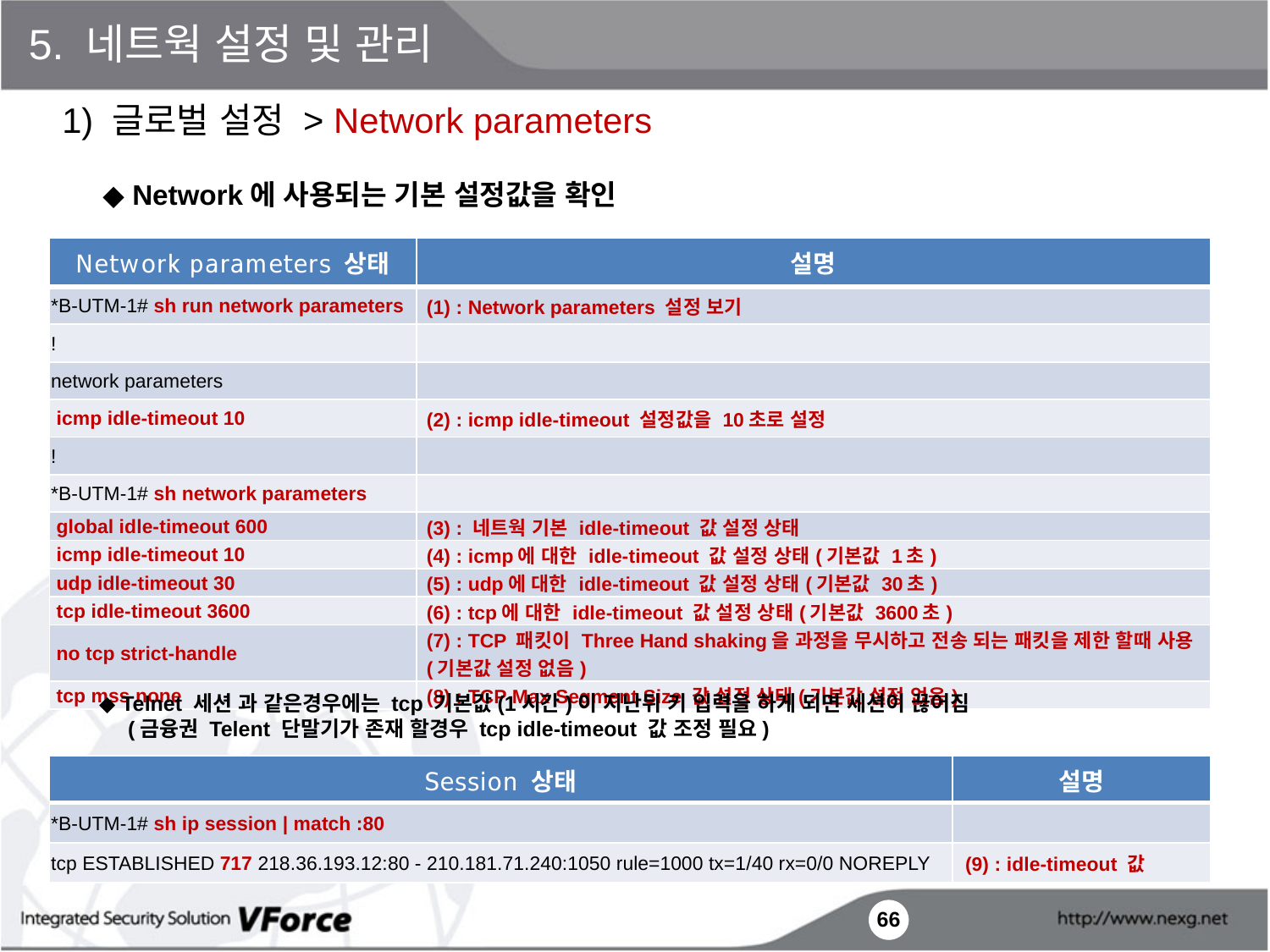

5. 네트웍 설정 및 관리
1) 글로벌 설정 > Network parameters
◆ Network에 사용되는 기본 설정값을 확인
| Network parameters 상태 | 설명 |
| --- | --- |
| \*B-UTM-1# sh run network parameters | (1) : Network parameters 설정 보기 |
| ! |  |
| network parameters |  |
| icmp idle-timeout 10 | (2) : icmp idle-timeout 설정값을 10초로 설정 |
| ! |  |
| \*B-UTM-1# sh network parameters |  |
| global idle-timeout 600 | (3) : 네트웍 기본 idle-timeout 값 설정 상태 |
| icmp idle-timeout 10 | (4) : icmp에 대한 idle-timeout 값 설정 상태(기본값 1초) |
| udp idle-timeout 30 | (5) : udp에 대한 idle-timeout 값 설정 상태(기본값 30초) |
| tcp idle-timeout 3600 | (6) : tcp에 대한 idle-timeout 값 설정 상태(기본값 3600초) |
| no tcp strict-handle | (7) : TCP 패킷이 Three Hand shaking을 과정을 무시하고 전송 되는 패킷을 제한 할때 사용(기본값 설정 없음) |
| tcp mss none | (8) : TCP Max Segment Size 값 설정 상태(기본값 설정 없음) |
◆ Telnet 세션 과 같은경우에는 tcp 기본값(1시간)이 지난뒤 키 입력을 하게 되면 세션이 끊어짐
    (금융권 Telent 단말기가 존재 할경우 tcp idle-timeout 값 조정 필요)
| Session 상태 | 설명 |
| --- | --- |
| \*B-UTM-1# sh ip session | match :80 |  |
| tcp ESTABLISHED 717 218.36.193.12:80 - 210.181.71.240:1050 rule=1000 tx=1/40 rx=0/0 NOREPLY | (9) : idle-timeout 값 |